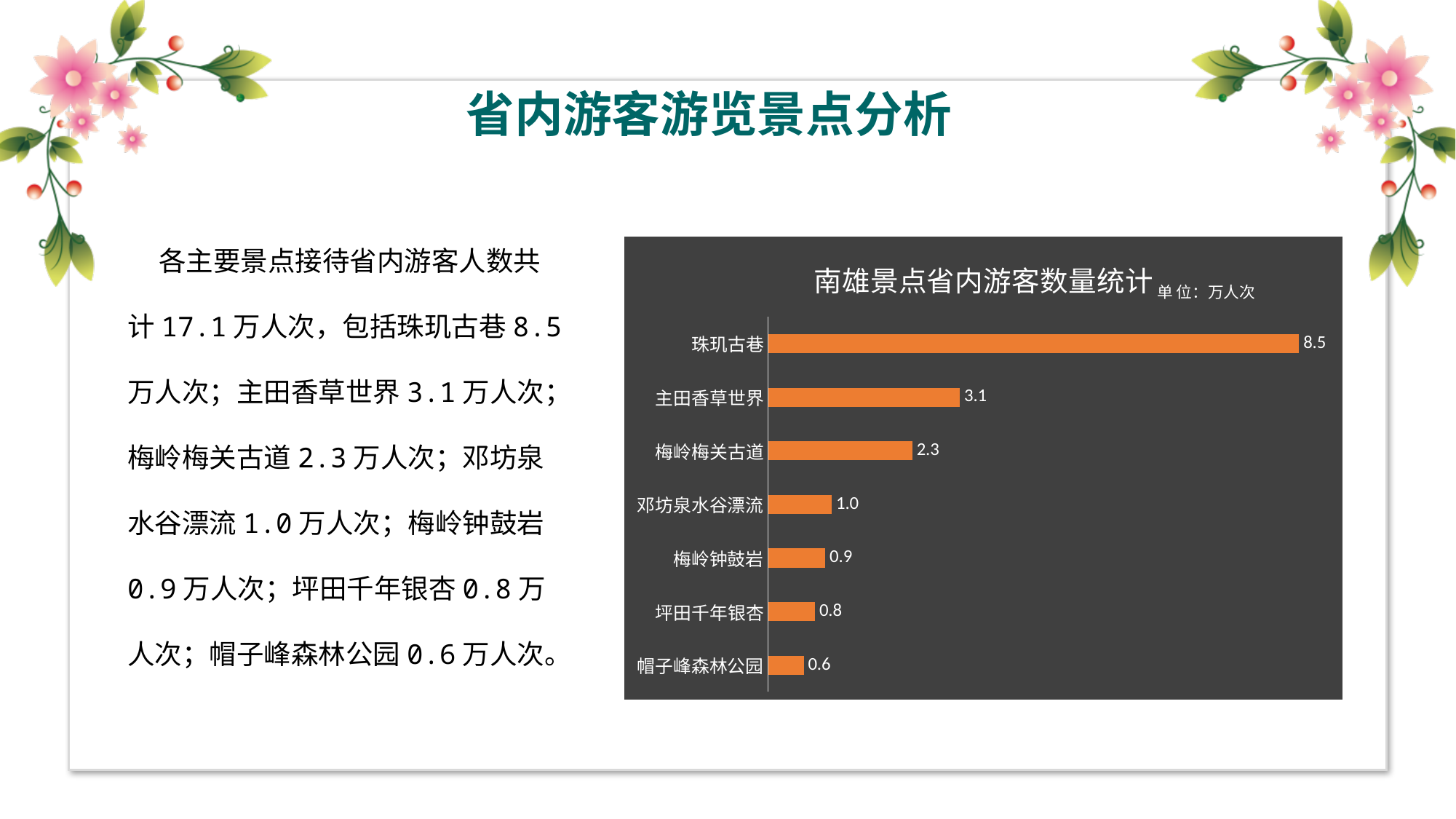

省内游客游览景点分析
    各主要景点接待省内游客人数共计17.1万人次，包括珠玑古巷8.5万人次；主田香草世界3.1万人次；梅岭梅关古道2.3万人次；邓坊泉水谷漂流1.0万人次；梅岭钟鼓岩0.9万人次；坪田千年银杏0.8万人次；帽子峰森林公园0.6万人次。

### Chart: 南雄景点省内游客数量统计

| Category | 系列 1 |
|---|---|
| 帽子峰森林公园 | 0.57285 |
| 坪田千年银杏 | 0.7505 |
| 梅岭钟鼓岩 | 0.9177 |
| 邓坊泉水谷漂流 | 1.0203 |
| 梅岭梅关古道 | 2.31135 |
| 主田香草世界 | 3.06945 |
| 珠玑古巷 | 8.5077 |